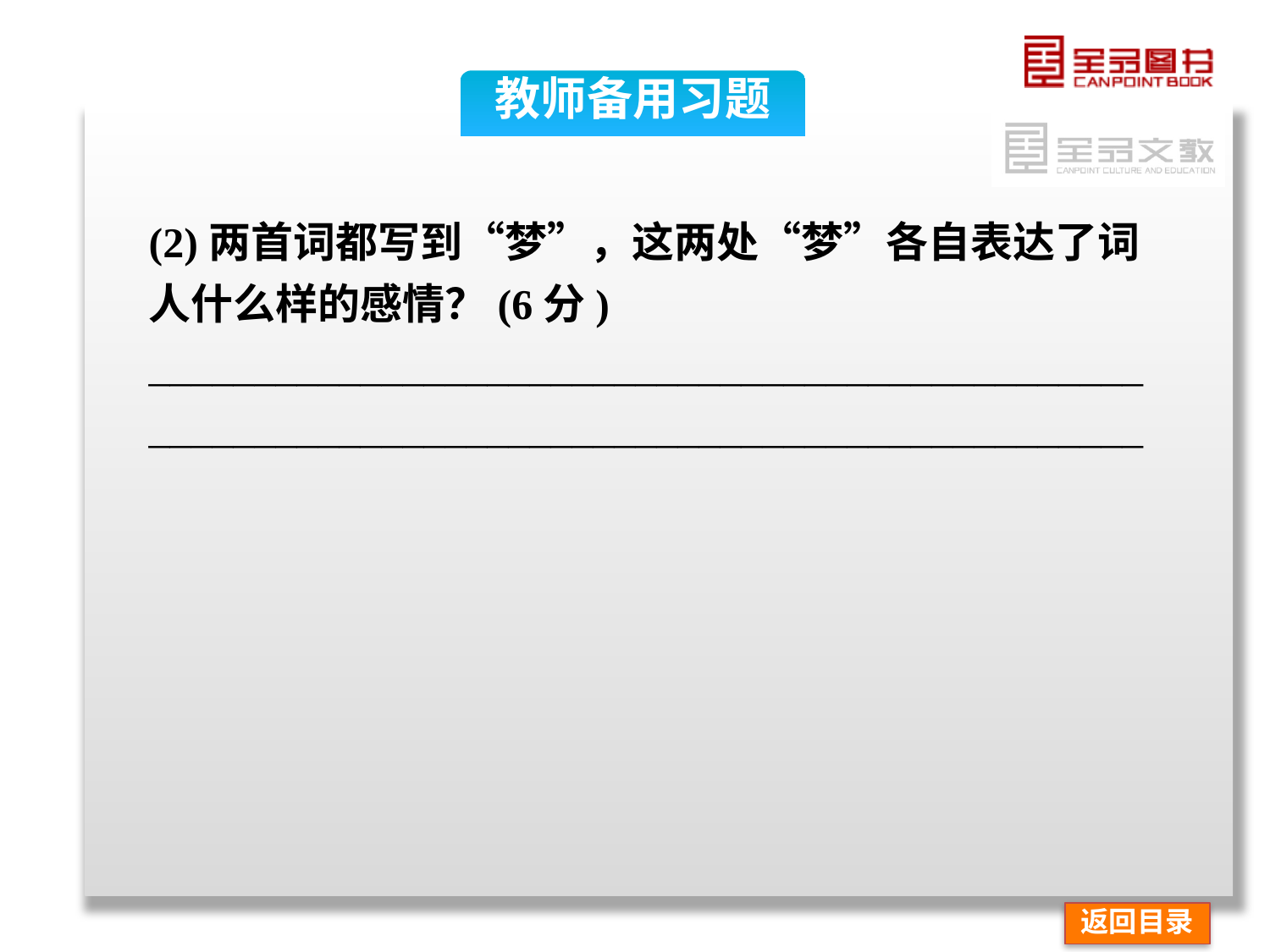

教师备用习题
(2)两首词都写到“梦”，这两处“梦”各自表达了词
人什么样的感情？(6分)
_______________________________________________
_______________________________________________
返回目录